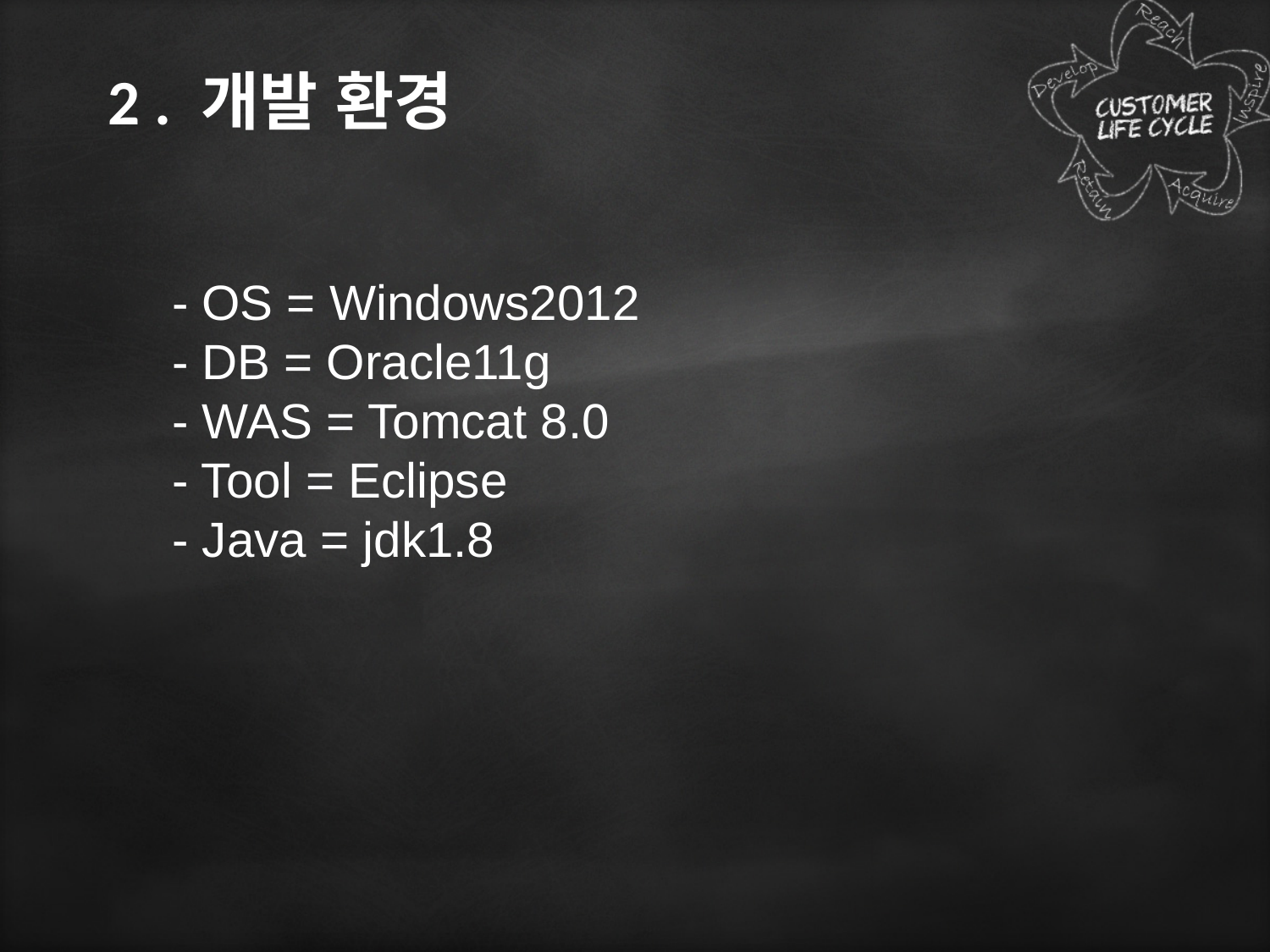

# 2 . 개발 환경
- OS = Windows2012
- DB = Oracle11g
- WAS = Tomcat 8.0
- Tool = Eclipse
- Java = jdk1.8